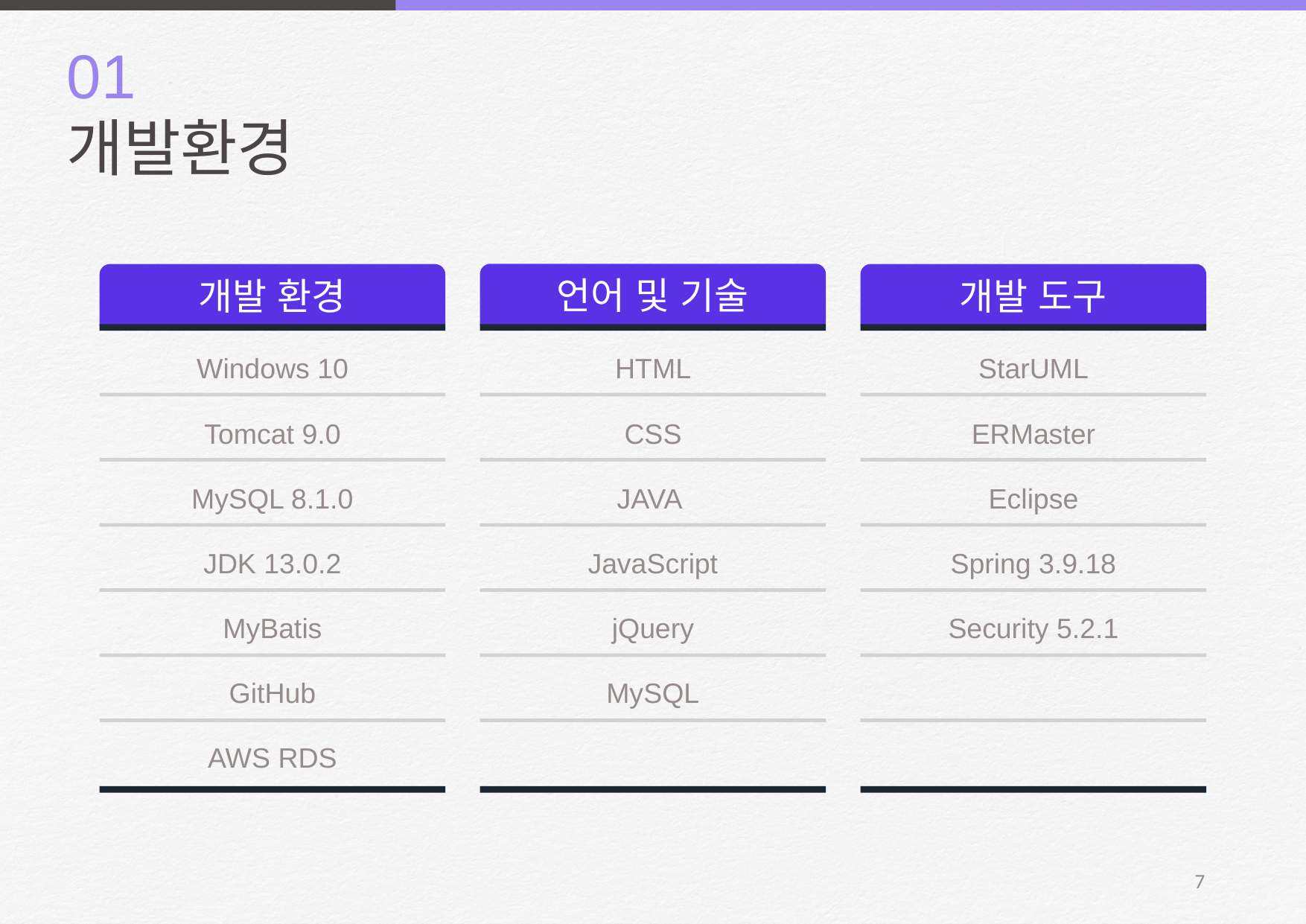

01
개발환경
언어 및 기술
개발 도구
개발 환경

Windows 10
Tomcat 9.0
MySQL 8.1.0
JDK 13.0.2
MyBatis
GitHub
AWS RDS
HTML
CSS
JAVA
JavaScript
jQuery
MySQL

StarUML
ERMaster
Eclipse
Spring 3.9.18

Security 5.2.1

7